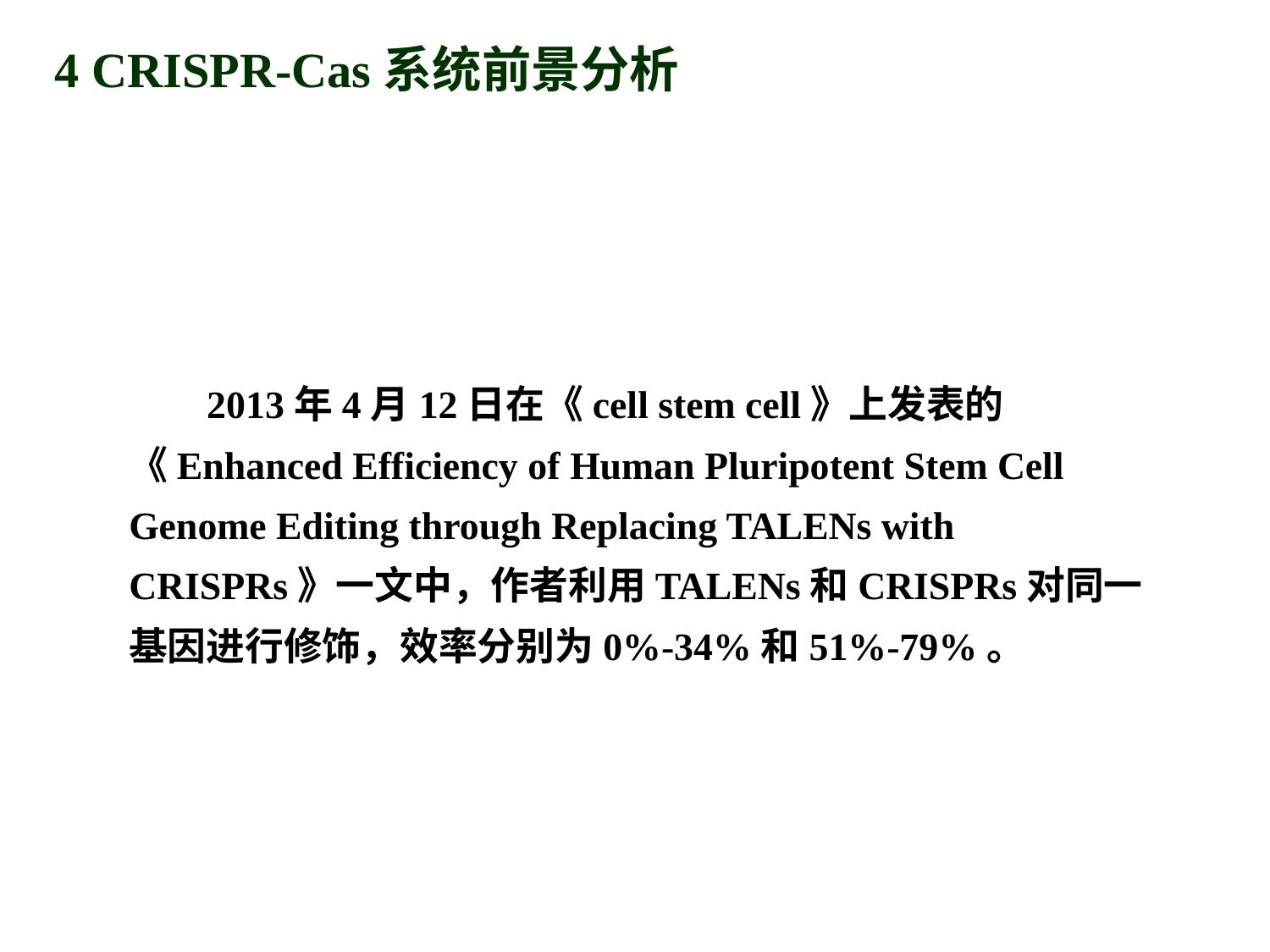

4 CRISPR-Cas系统前景分析
        2013年4月12日在《cell stem cell》上发表的《Enhanced Efficiency of Human Pluripotent Stem Cell Genome Editing through Replacing TALENs with CRISPRs》一文中，作者利用TALENs和CRISPRs对同一基因进行修饰，效率分别为0%-34%和51%-79%。